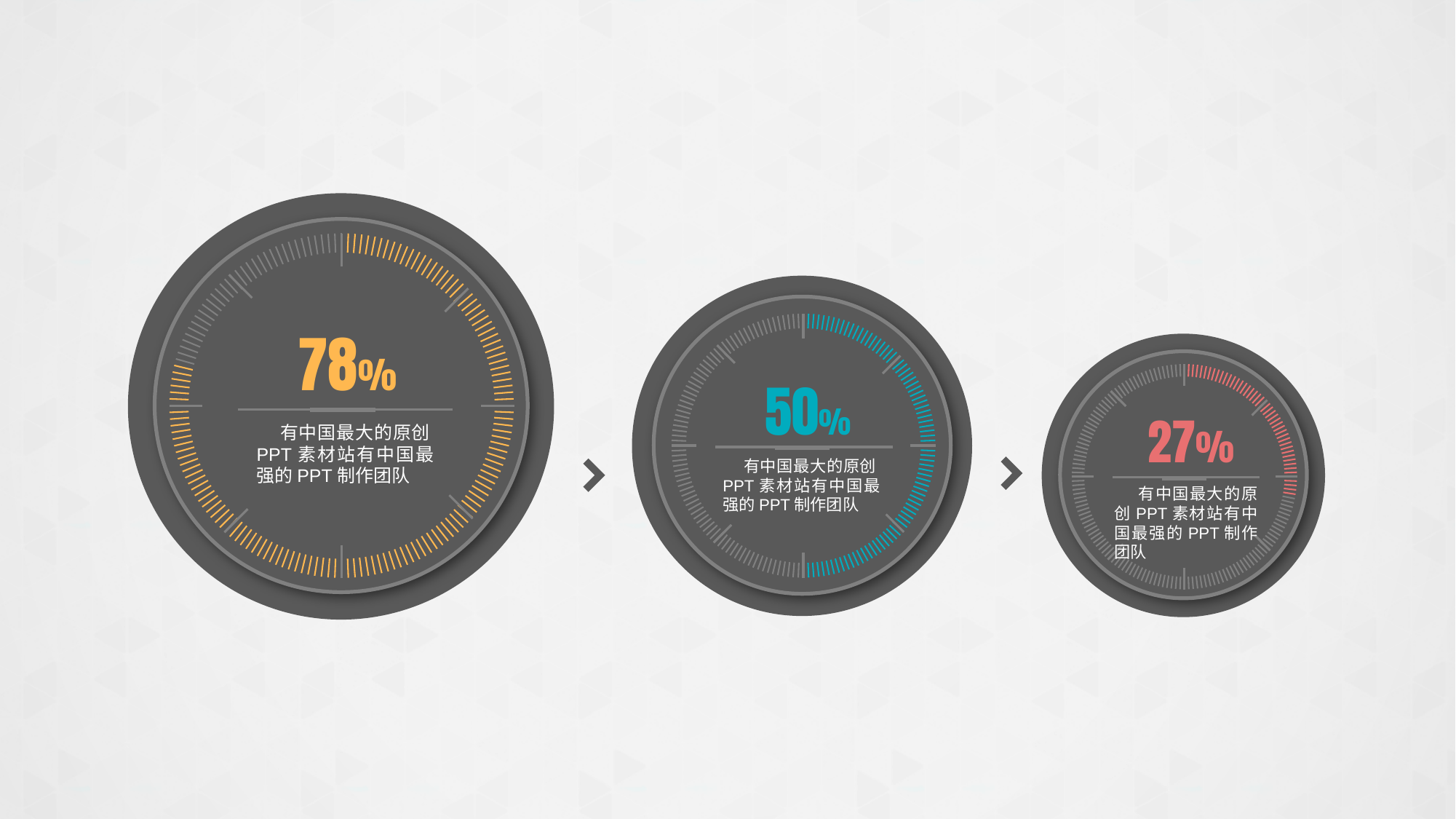

78%
    有中国最大的原创PPT素材站有中国最强的PPT制作团队

50%
    有中国最大的原创PPT素材站有中国最强的PPT制作团队

27%
    有中国最大的原创PPT素材站有中国最强的PPT制作团队